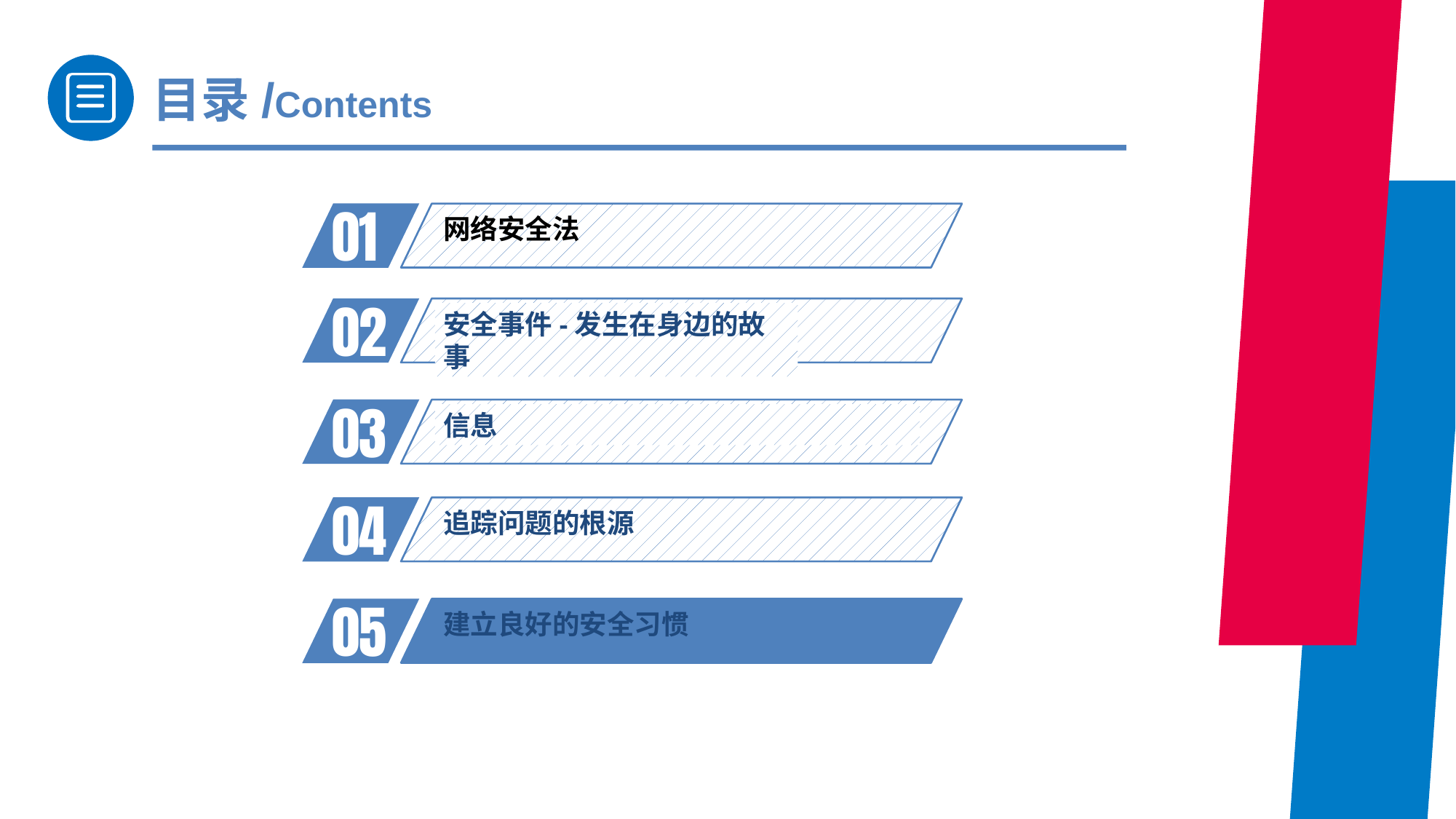

目录/Contents

01

网络安全法
02

安全事件-发生在身边的故事
03

信息
04

追踪问题的根源
05

建立良好的安全习惯